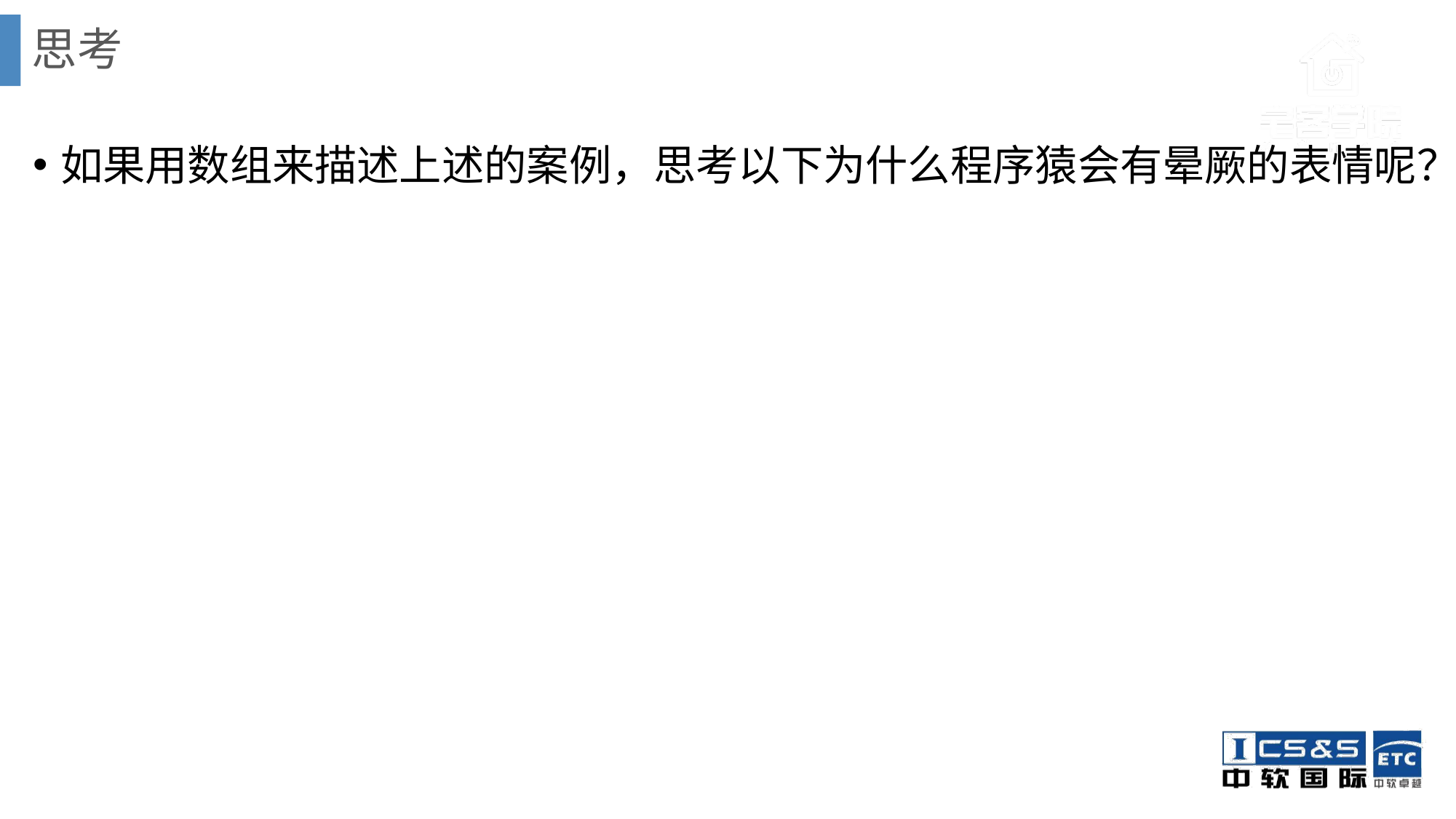

# 思考
如果用数组来描述上述的案例，思考以下为什么程序猿会有晕厥的表情呢？